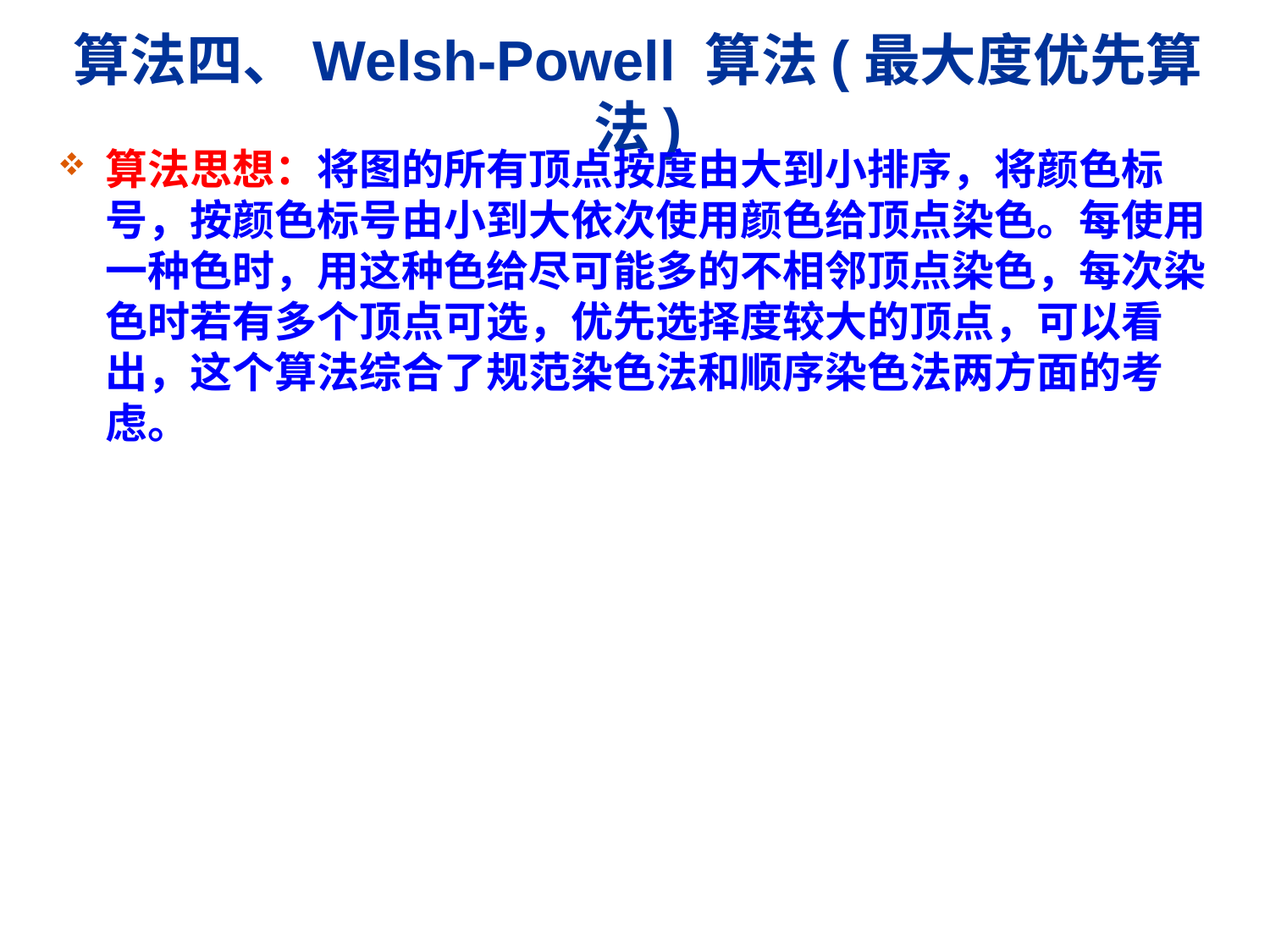

# 算法四、Welsh-Powell 算法(最大度优先算法)
算法思想：将图的所有顶点按度由大到小排序，将颜色标号，按颜色标号由小到大依次使用颜色给顶点染色。每使用一种色时，用这种色给尽可能多的不相邻顶点染色，每次染色时若有多个顶点可选，优先选择度较大的顶点，可以看出，这个算法综合了规范染色法和顺序染色法两方面的考虑。